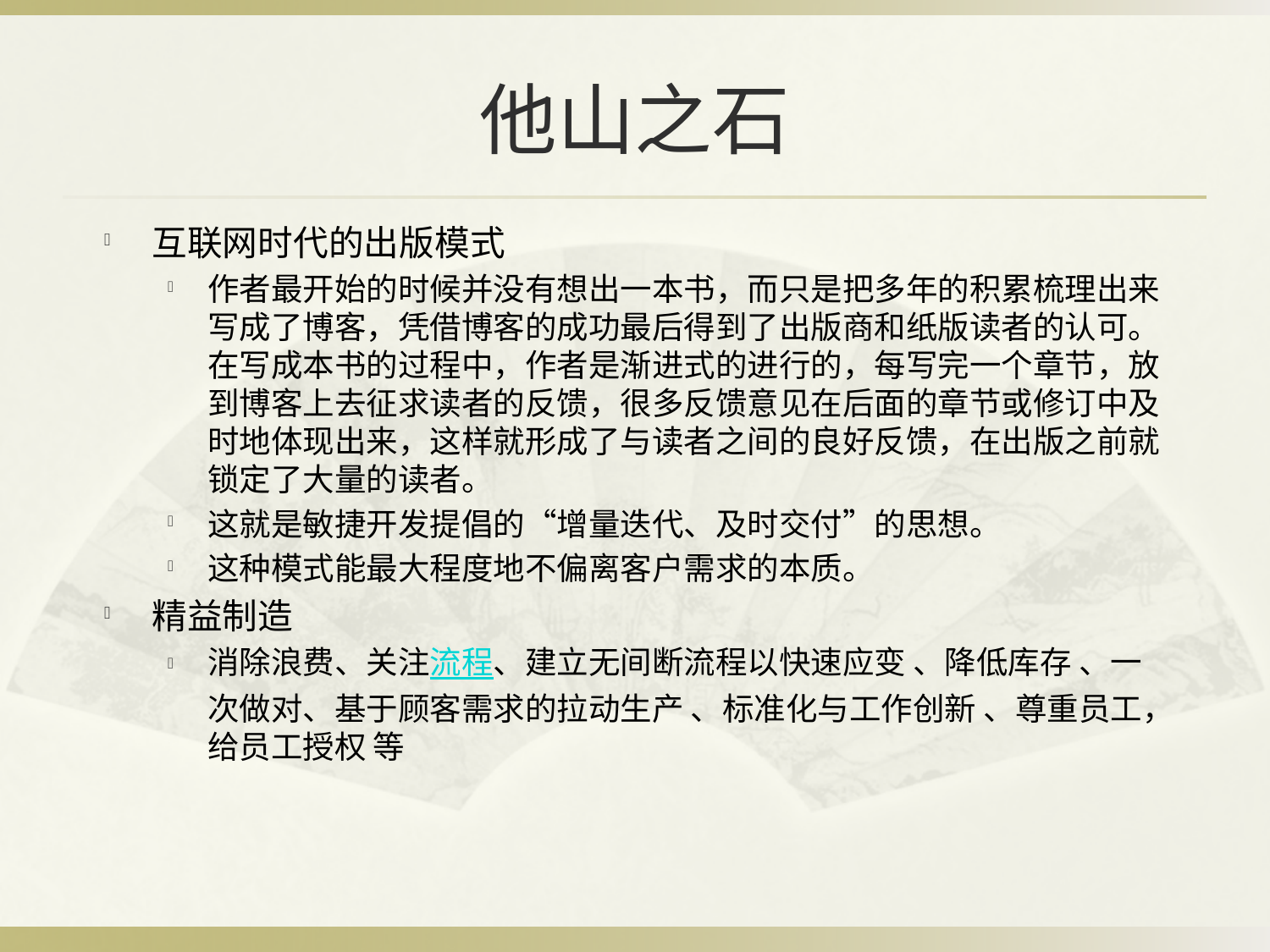

# 他山之石
互联网时代的出版模式
作者最开始的时候并没有想出一本书，而只是把多年的积累梳理出来写成了博客，凭借博客的成功最后得到了出版商和纸版读者的认可。在写成本书的过程中，作者是渐进式的进行的，每写完一个章节，放到博客上去征求读者的反馈，很多反馈意见在后面的章节或修订中及时地体现出来，这样就形成了与读者之间的良好反馈，在出版之前就锁定了大量的读者。
这就是敏捷开发提倡的“增量迭代、及时交付”的思想。
这种模式能最大程度地不偏离客户需求的本质。
精益制造
消除浪费、关注流程、建立无间断流程以快速应变 、降低库存 、一次做对、基于顾客需求的拉动生产 、标准化与工作创新 、尊重员工，给员工授权 等